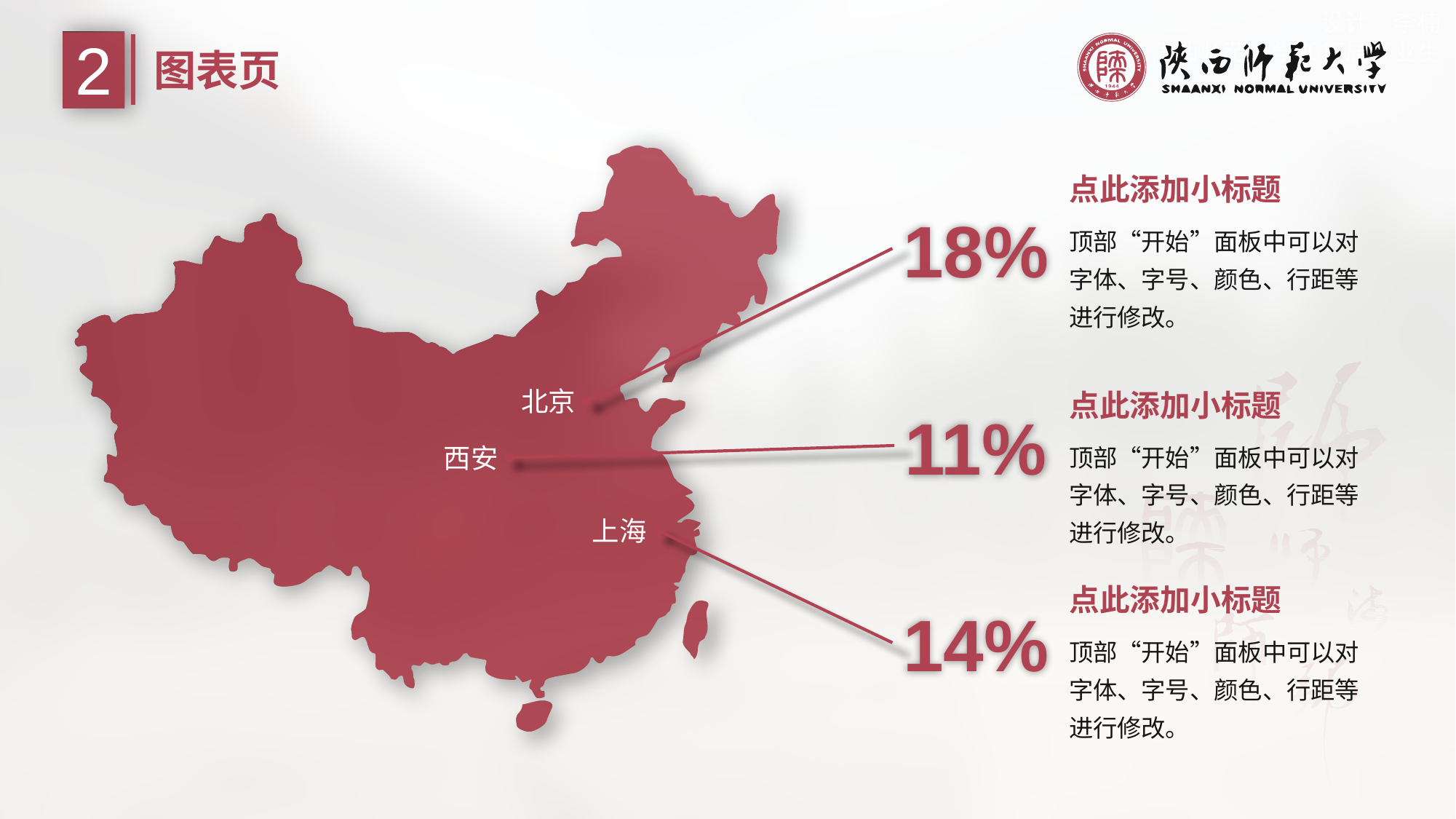

2
图表页

点此添加小标题
18%
顶部“开始”面板中可以对字体、字号、颜色、行距等进行修改。
北京
点此添加小标题
11%
顶部“开始”面板中可以对字体、字号、颜色、行距等进行修改。
西安
上海
点此添加小标题
14%
顶部“开始”面板中可以对字体、字号、颜色、行距等进行修改。